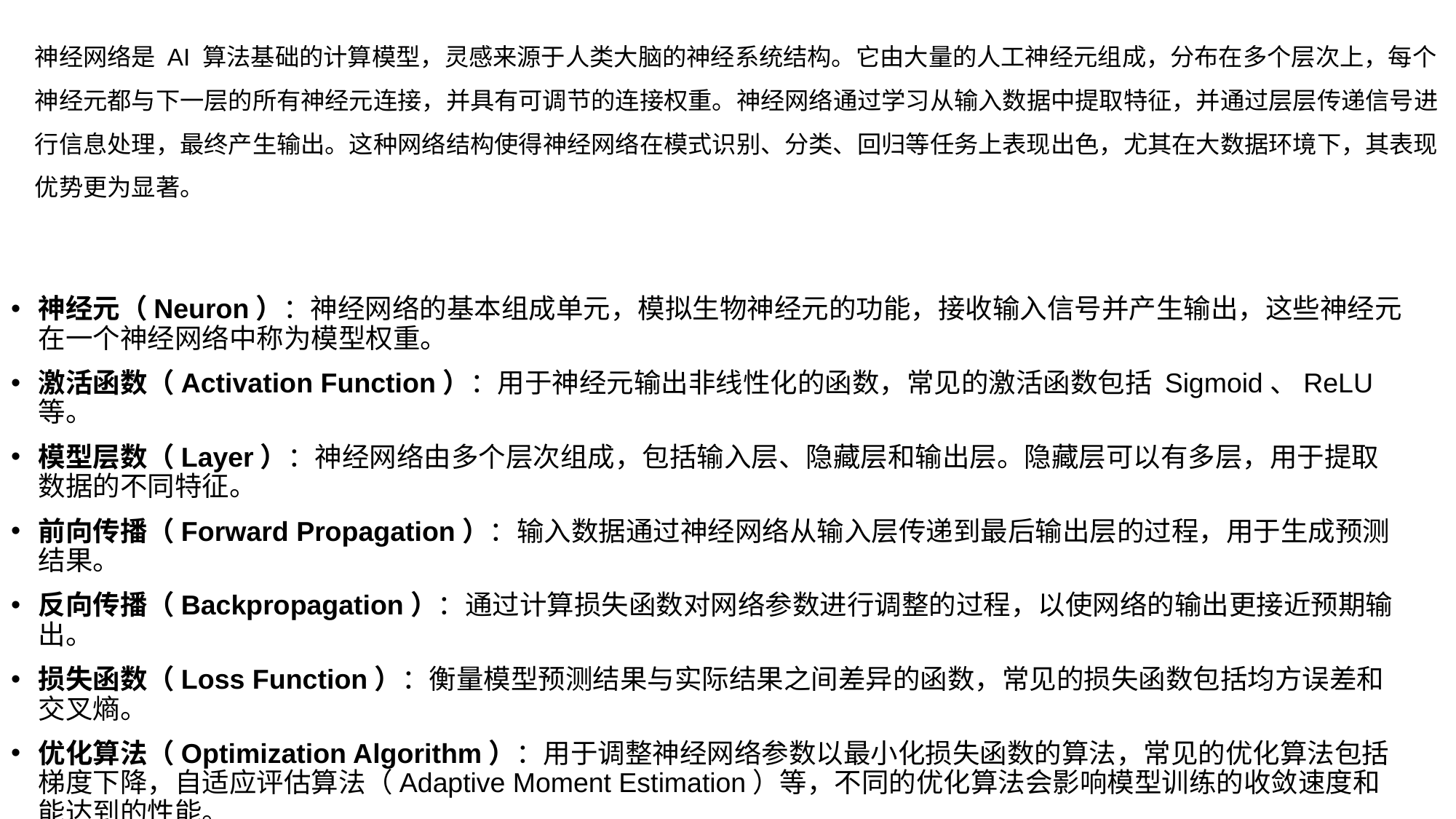

神经网络是 AI 算法基础的计算模型，灵感来源于人类大脑的神经系统结构。它由大量的人工神经元组成，分布在多个层次上，每个神经元都与下一层的所有神经元连接，并具有可调节的连接权重。神经网络通过学习从输入数据中提取特征，并通过层层传递信号进行信息处理，最终产生输出。这种网络结构使得神经网络在模式识别、分类、回归等任务上表现出色，尤其在大数据环境下，其表现优势更为显著。
神经元（Neuron）：神经网络的基本组成单元，模拟生物神经元的功能，接收输入信号并产生输出，这些神经元在一个神经网络中称为模型权重。
激活函数（Activation Function）：用于神经元输出非线性化的函数，常见的激活函数包括 Sigmoid、ReLU 等。
模型层数（Layer）：神经网络由多个层次组成，包括输入层、隐藏层和输出层。隐藏层可以有多层，用于提取数据的不同特征。
前向传播（Forward Propagation）：输入数据通过神经网络从输入层传递到最后输出层的过程，用于生成预测结果。
反向传播（Backpropagation）：通过计算损失函数对网络参数进行调整的过程，以使网络的输出更接近预期输出。
损失函数（Loss Function）：衡量模型预测结果与实际结果之间差异的函数，常见的损失函数包括均方误差和交叉熵。
优化算法（Optimization Algorithm）：用于调整神经网络参数以最小化损失函数的算法，常见的优化算法包括梯度下降，自适应评估算法（Adaptive Moment Estimation）等，不同的优化算法会影响模型训练的收敛速度和能达到的性能。